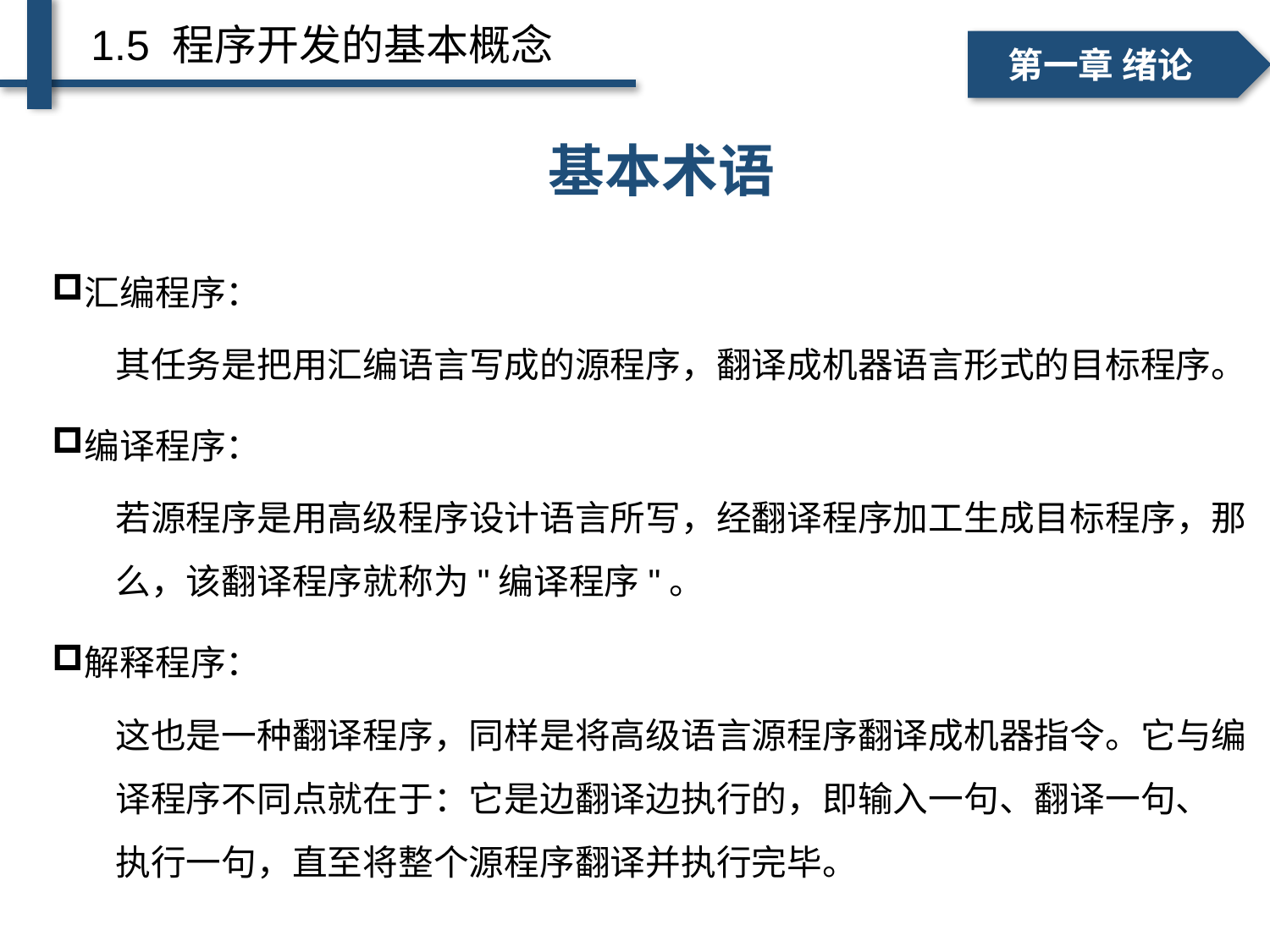

1.5 程序开发的基本概念

一、个人简介
二、学术成绩

第一章 绪论
# 基本术语 ——三种不同类型的翻译程序

基本术语
汇编程序：
其任务是把用汇编语言写成的源程序，翻译成机器语言形式的目标程序。
编译程序：
若源程序是用高级程序设计语言所写，经翻译程序加工生成目标程序，那么，该翻译程序就称为"编译程序"。
解释程序：
这也是一种翻译程序，同样是将高级语言源程序翻译成机器指令。它与编译程序不同点就在于：它是边翻译边执行的，即输入一句、翻译一句、 执行一句，直至将整个源程序翻译并执行完毕。
74